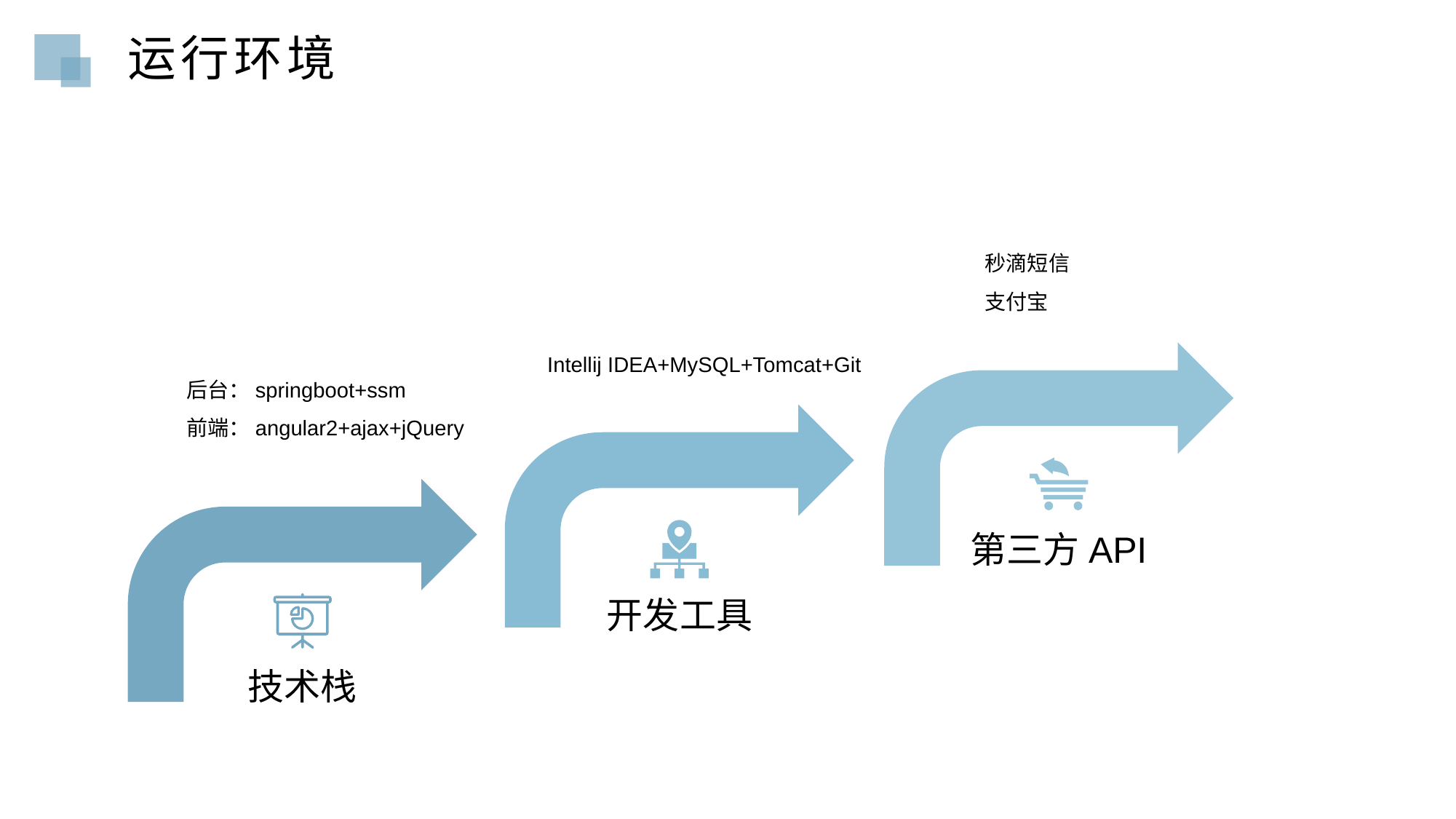

运行环境

秒滴短信
支付宝
Intellij IDEA+MySQL+Tomcat+Git

第三方API

开发工具

技术栈
后台：springboot+ssm
前端：angular2+ajax+jQuery